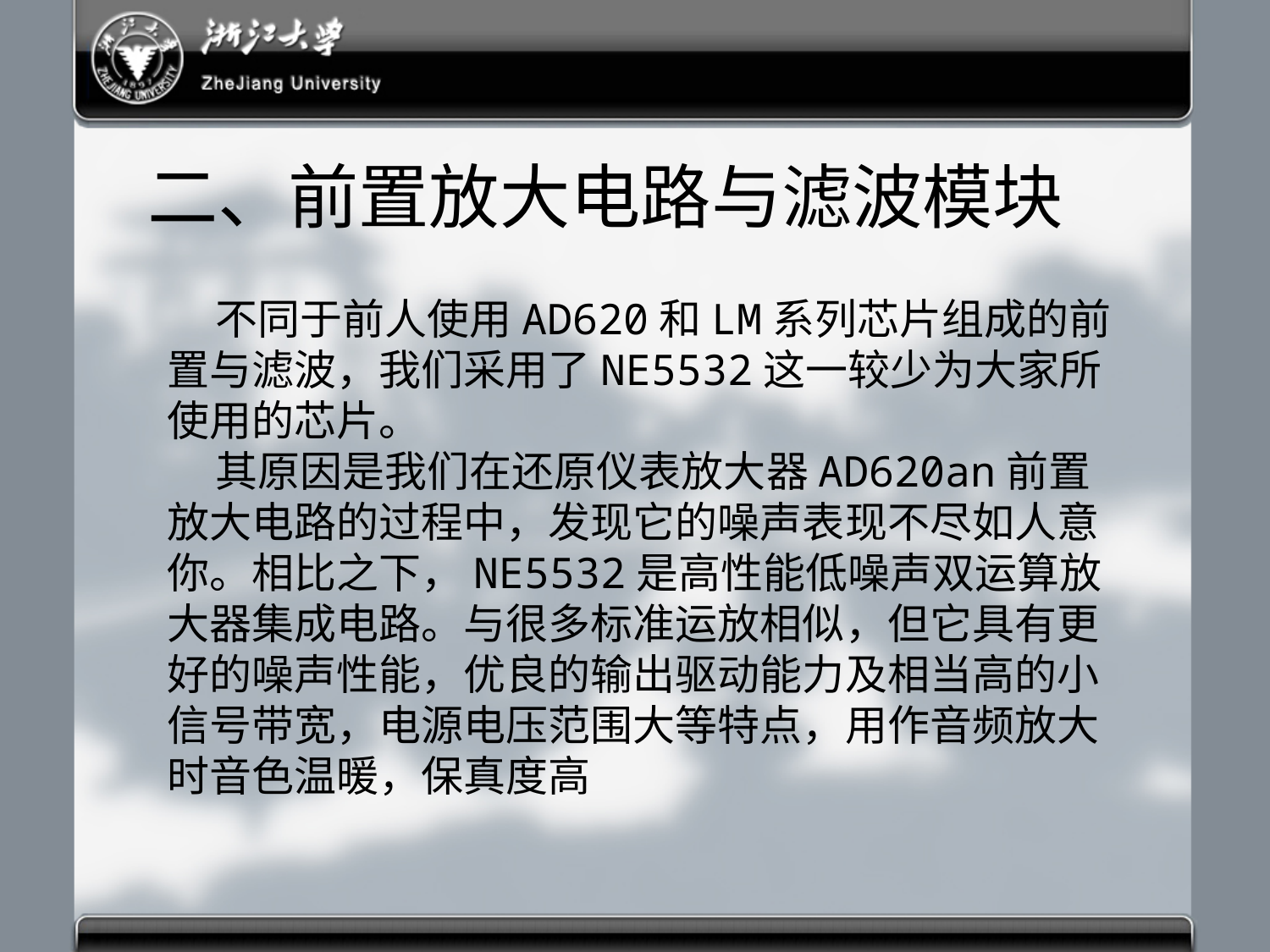

二、前置放大电路与滤波模块
    不同于前人使用AD620和LM系列芯片组成的前置与滤波，我们采用了NE5532这一较少为大家所使用的芯片。
    其原因是我们在还原仪表放大器AD620an前置放大电路的过程中，发现它的噪声表现不尽如人意你。相比之下，NE5532是高性能低噪声双运算放大器集成电路。与很多标准运放相似，但它具有更好的噪声性能，优良的输出驱动能力及相当高的小信号带宽，电源电压范围大等特点，用作音频放大时音色温暖，保真度高